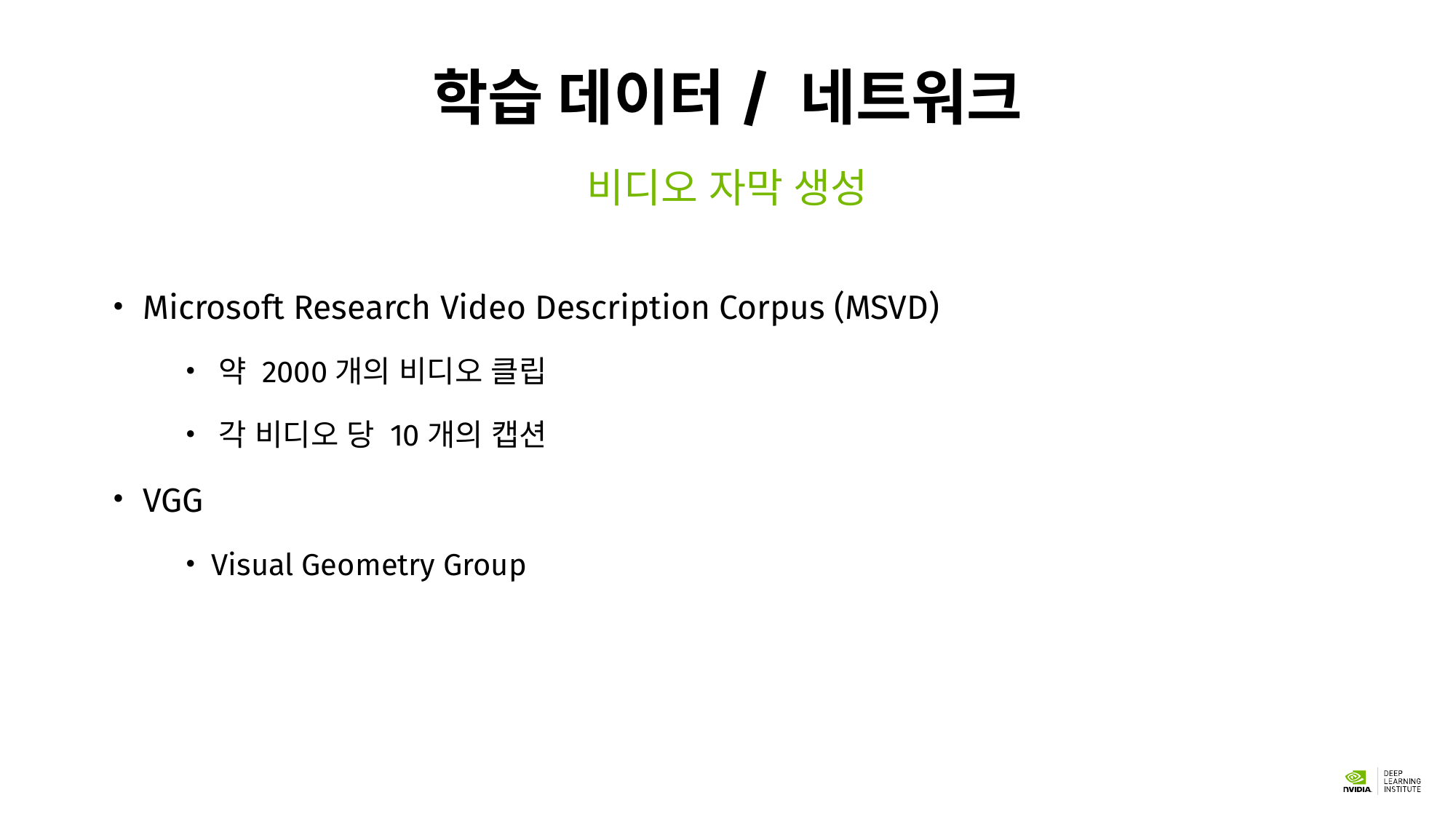

# 학습 데이터/ 네트워크
비디오 자막 생성
  Microsoft Research Video Description Corpus (MSVD)
  약 2000개의 비디오 클립
  각 비디오 당 10개의 캡션
  VGG
  Visual Geometry Group